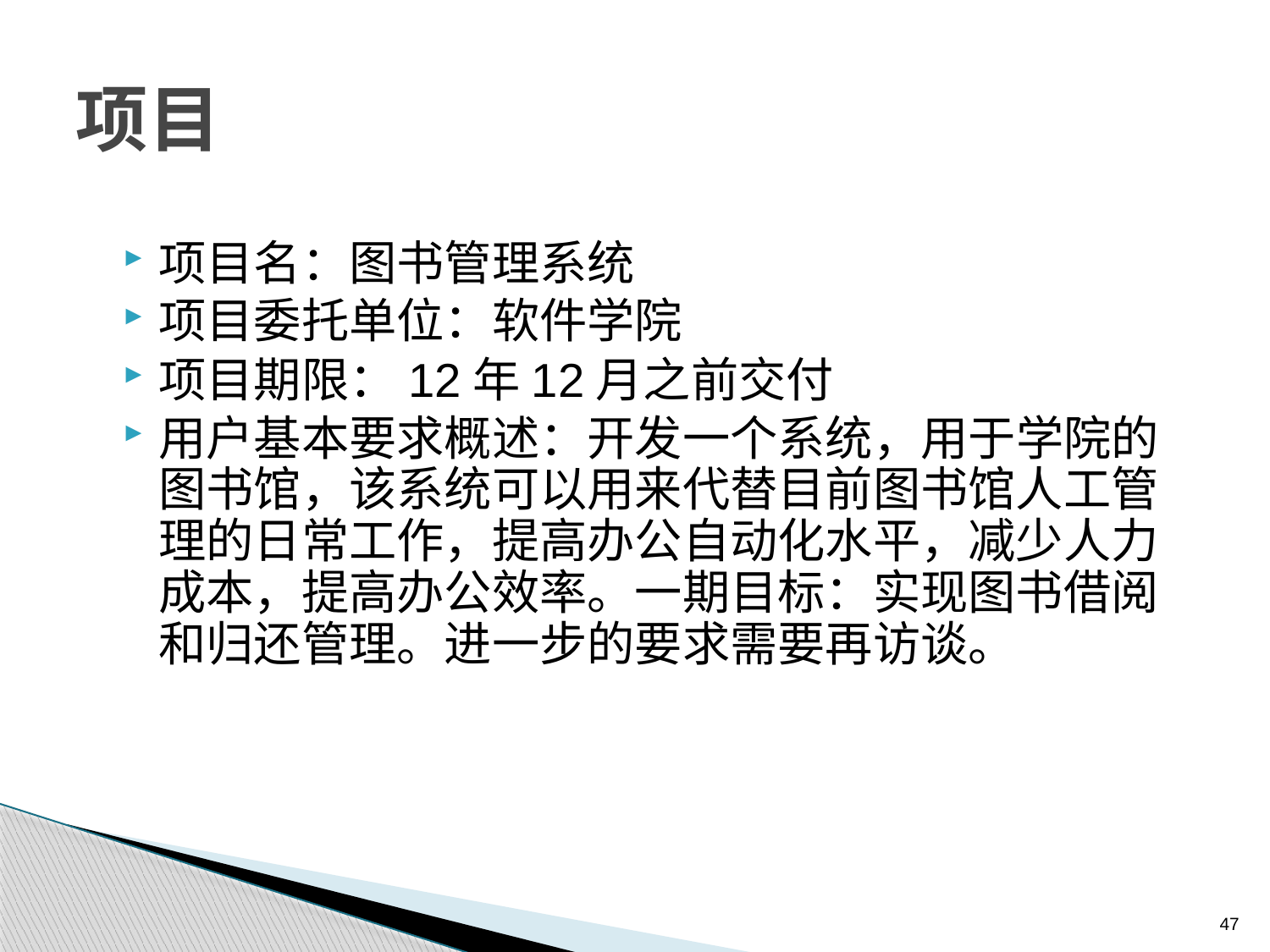

# 项目
项目名：图书管理系统
项目委托单位：软件学院
项目期限：12年12月之前交付
用户基本要求概述：开发一个系统，用于学院的图书馆，该系统可以用来代替目前图书馆人工管理的日常工作，提高办公自动化水平，减少人力成本，提高办公效率。一期目标：实现图书借阅和归还管理。进一步的要求需要再访谈。

47